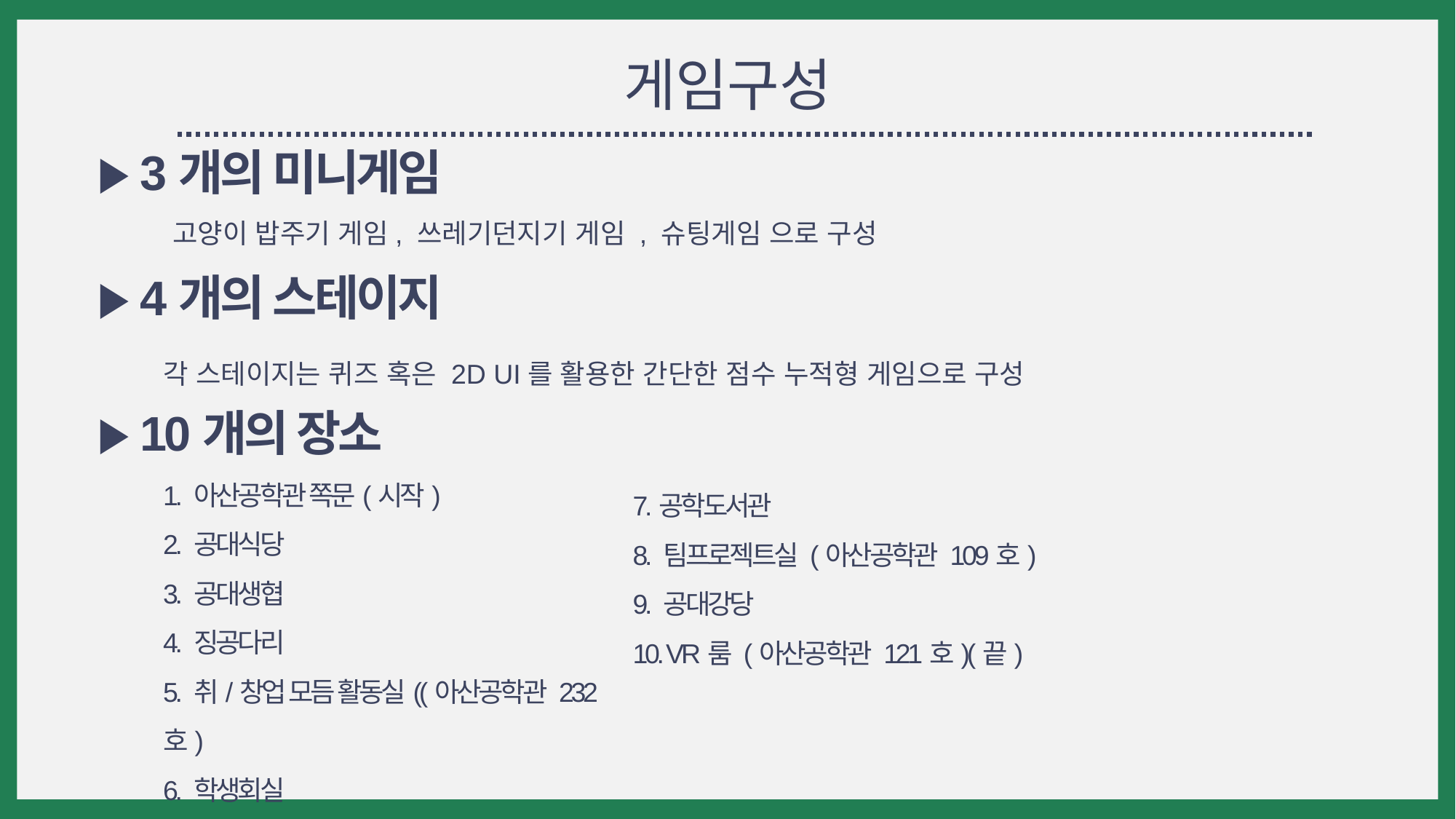

게임구성
▶ 3개의 미니게임
고양이 밥주기 게임, 쓰레기던지기 게임 , 슈팅게임 으로 구성
▶ 4개의 스테이지
각 스테이지는 퀴즈 혹은 2D UI를 활용한 간단한 점수 누적형 게임으로 구성
▶ 10개의 장소
1. 아산공학관 쪽문(시작)
2. 공대식당
3. 공대생협
4. 징공다리
5. 취/창업 모듬 활동실((아산공학관 232호)
6. 학생회실

7.공학도서관
8. 팀프로젝트실 (아산공학관 109호)
9. 공대강당
10. VR룸 (아산공학관 121호)(끝)